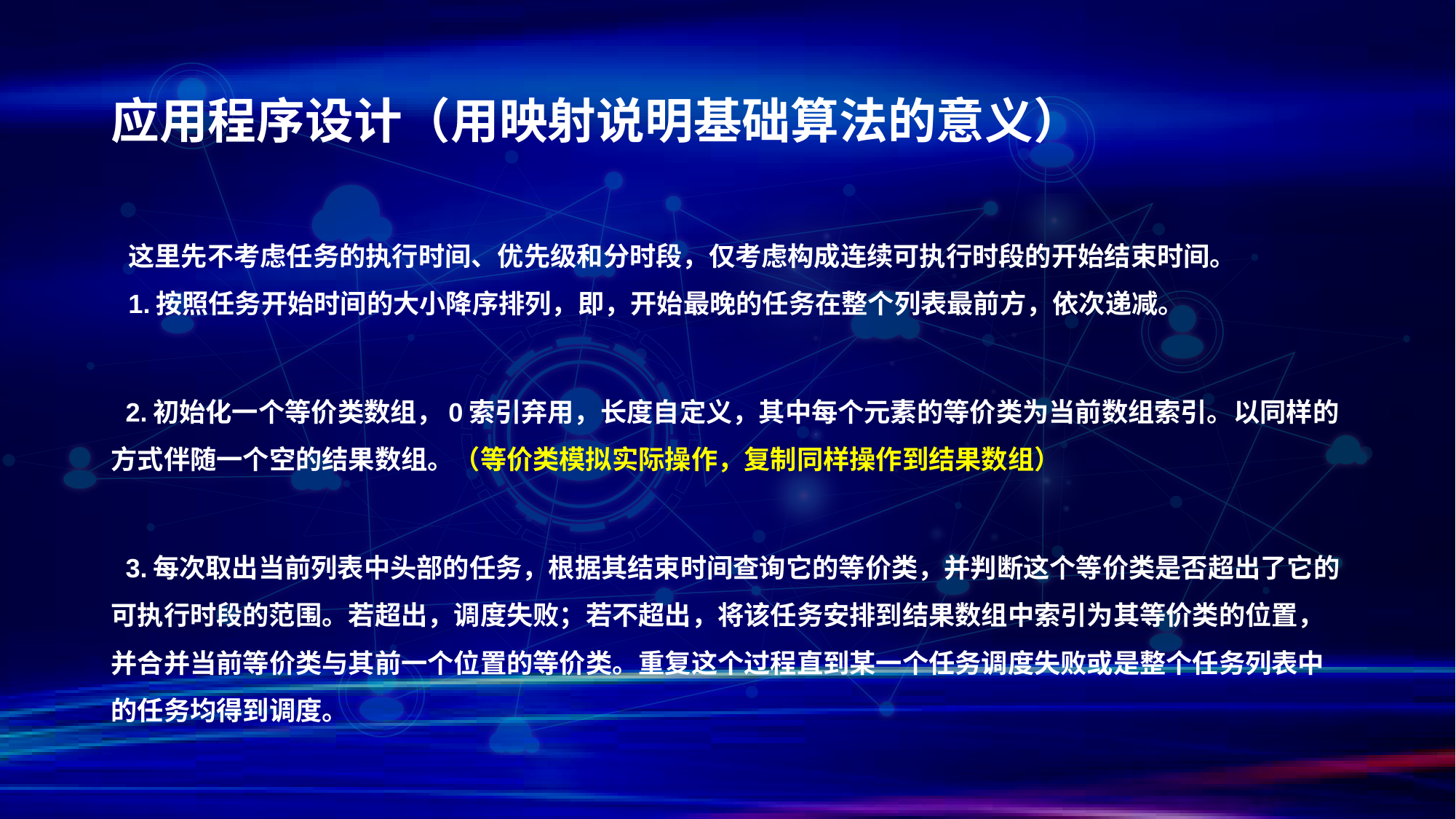

# 应用程序设计（用映射说明基础算法的意义）
  这里先不考虑任务的执行时间、优先级和分时段，仅考虑构成连续可执行时段的开始结束时间。
  1.按照任务开始时间的大小降序排列，即，开始最晚的任务在整个列表最前方，依次递减。
  2.初始化一个等价类数组，0索引弃用，长度自定义，其中每个元素的等价类为当前数组索引。以同样的方式伴随一个空的结果数组。（等价类模拟实际操作，复制同样操作到结果数组）
  3.每次取出当前列表中头部的任务，根据其结束时间查询它的等价类，并判断这个等价类是否超出了它的可执行时段的范围。若超出，调度失败；若不超出，将该任务安排到结果数组中索引为其等价类的位置，并合并当前等价类与其前一个位置的等价类。重复这个过程直到某一个任务调度失败或是整个任务列表中的任务均得到调度。